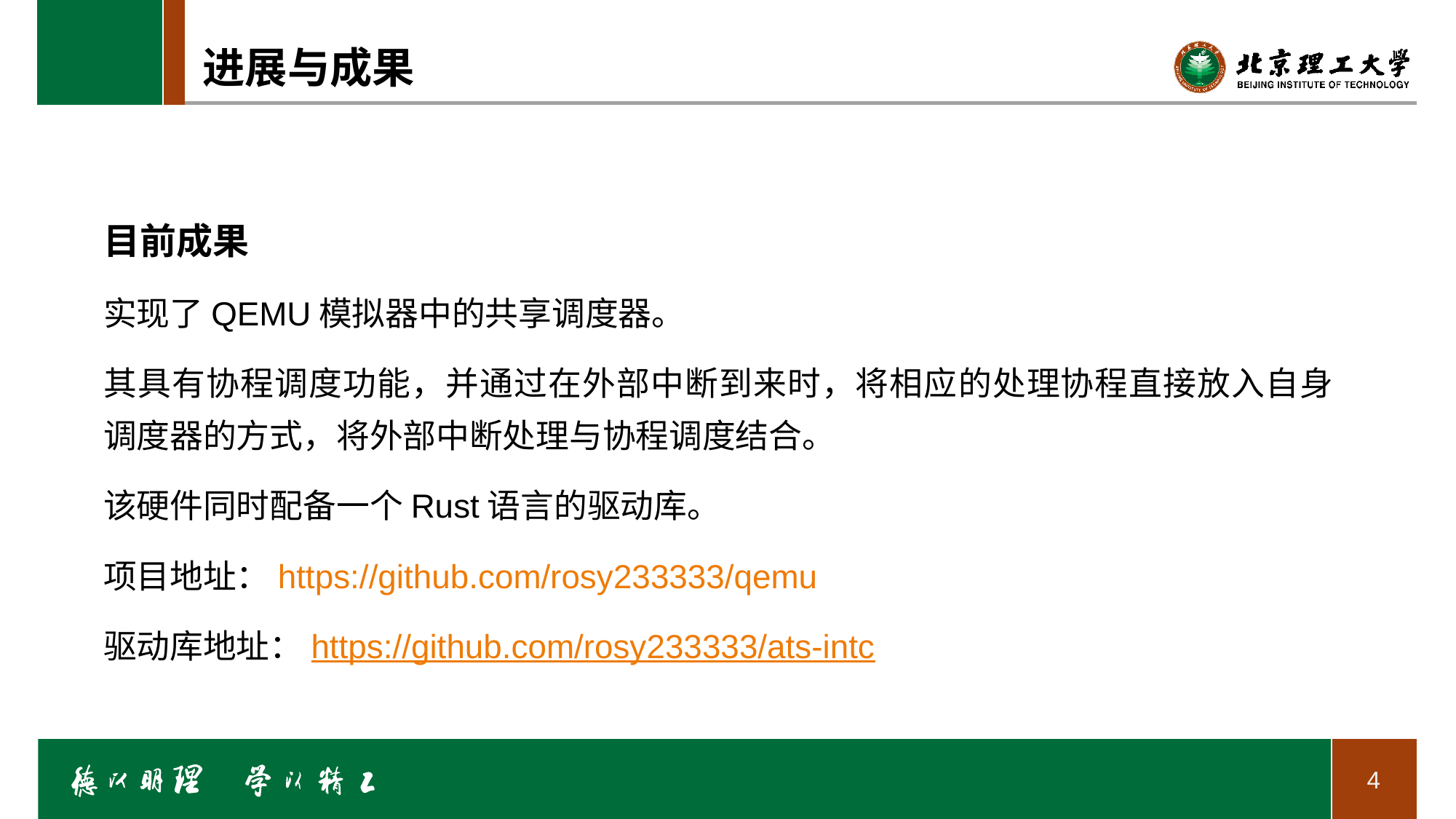

# 进展与成果
目前成果
实现了QEMU模拟器中的共享调度器。
其具有协程调度功能，并通过在外部中断到来时，将相应的处理协程直接放入自身调度器的方式，将外部中断处理与协程调度结合。
该硬件同时配备一个Rust语言的驱动库。
项目地址：https://github.com/rosy233333/qemu
驱动库地址：https://github.com/rosy233333/ats-intc